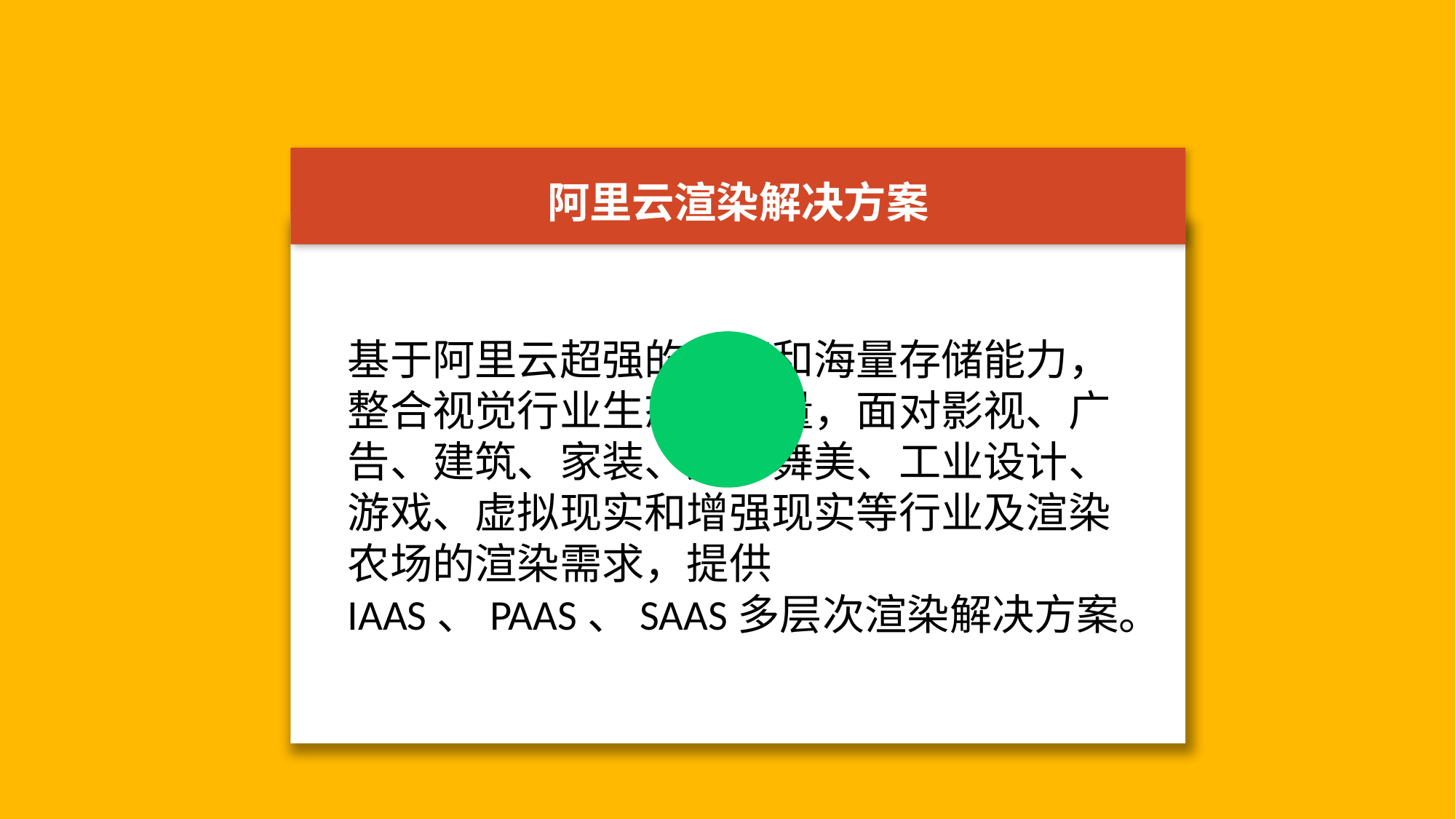

阿里云渲染解决方案
基于阿里云超强的计算和海量存储能力，整合视觉行业生态的力量，面对影视、广告、建筑、家装、数字舞美、工业设计、游戏、虚拟现实和增强现实等行业及渲染农场的渲染需求，提供IAAS、PAAS、SAAS多层次渲染解决方案。